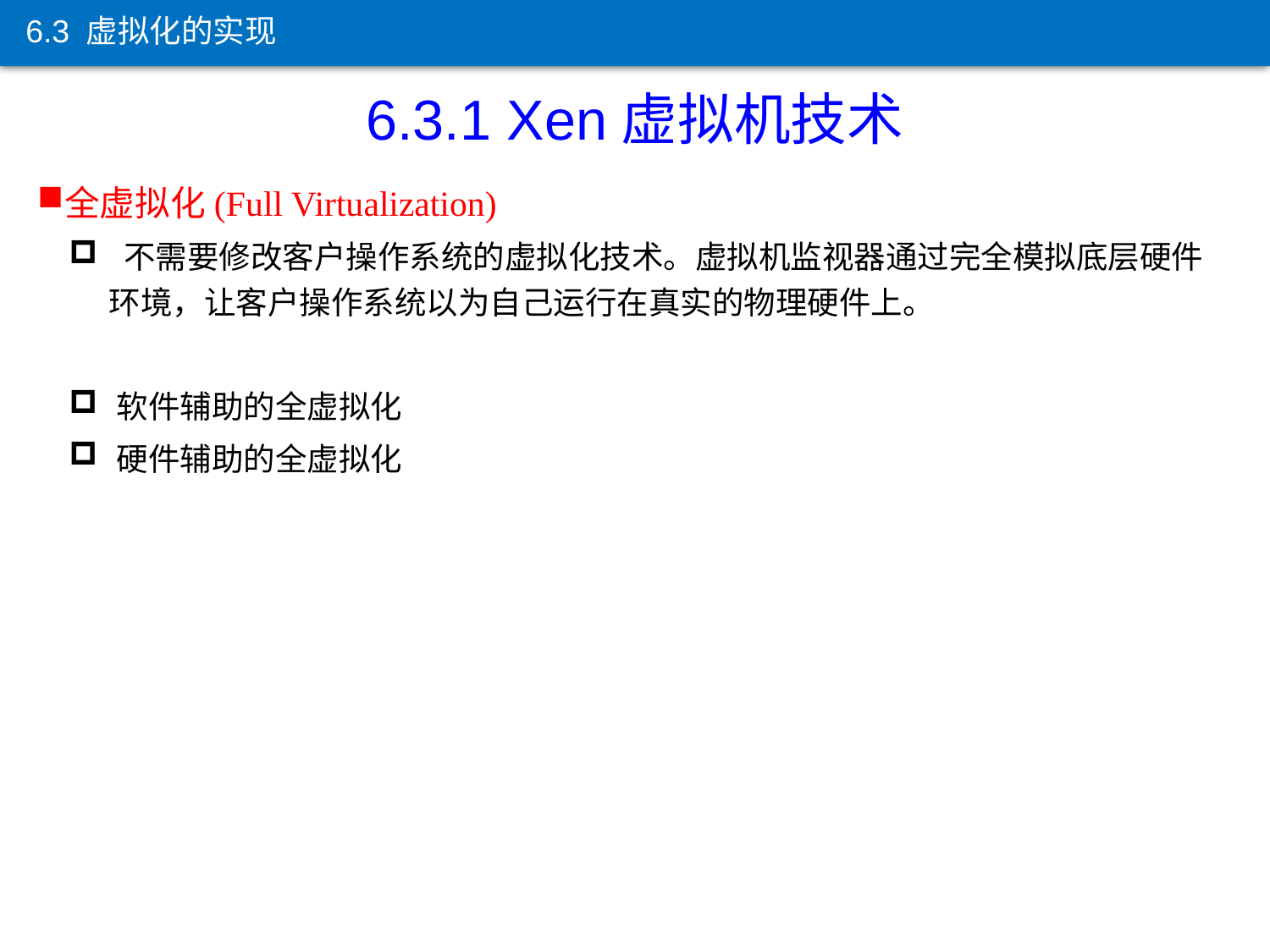

6.3 虚拟化的实现
6.3.1 Xen虚拟机技术
全虚拟化(Full Virtualization)
 不需要修改客户操作系统的虚拟化技术。虚拟机监视器通过完全模拟底层硬件环境，让客户操作系统以为自己运行在真实的物理硬件上。

软件辅助的全虚拟化
硬件辅助的全虚拟化

23